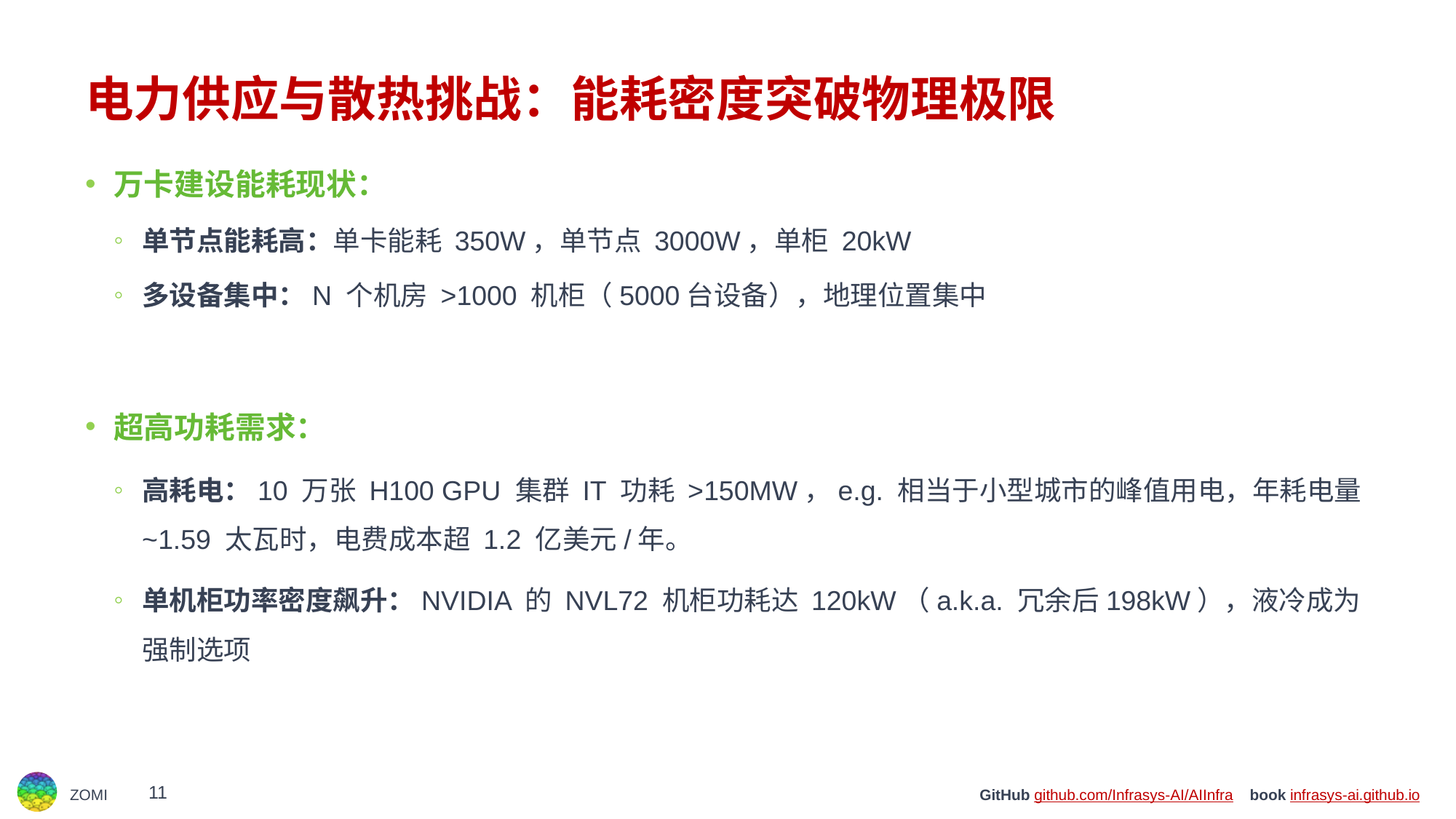

# 电力供应与散热挑战：能耗密度突破物理极限​​
万卡建设能耗现状：
单节点能耗高：单卡能耗 350W，单节点 3000W，单柜 20kW
多设备集中：N 个机房 >1000 机柜（5000台设备），地理位置集中

超高功耗需求​​：
高耗电：10 万张 H100 GPU 集群 IT 功耗 >150MW，e.g. 相当于小型城市的峰值用电，年耗电量 ~1.59 太瓦时，电费成本超 1.2 亿美元/年。
单机柜功率密度飙升：NVIDIA 的 NVL72 机柜功耗达 120kW（a.k.a. 冗余后198kW），液冷成为强制选项